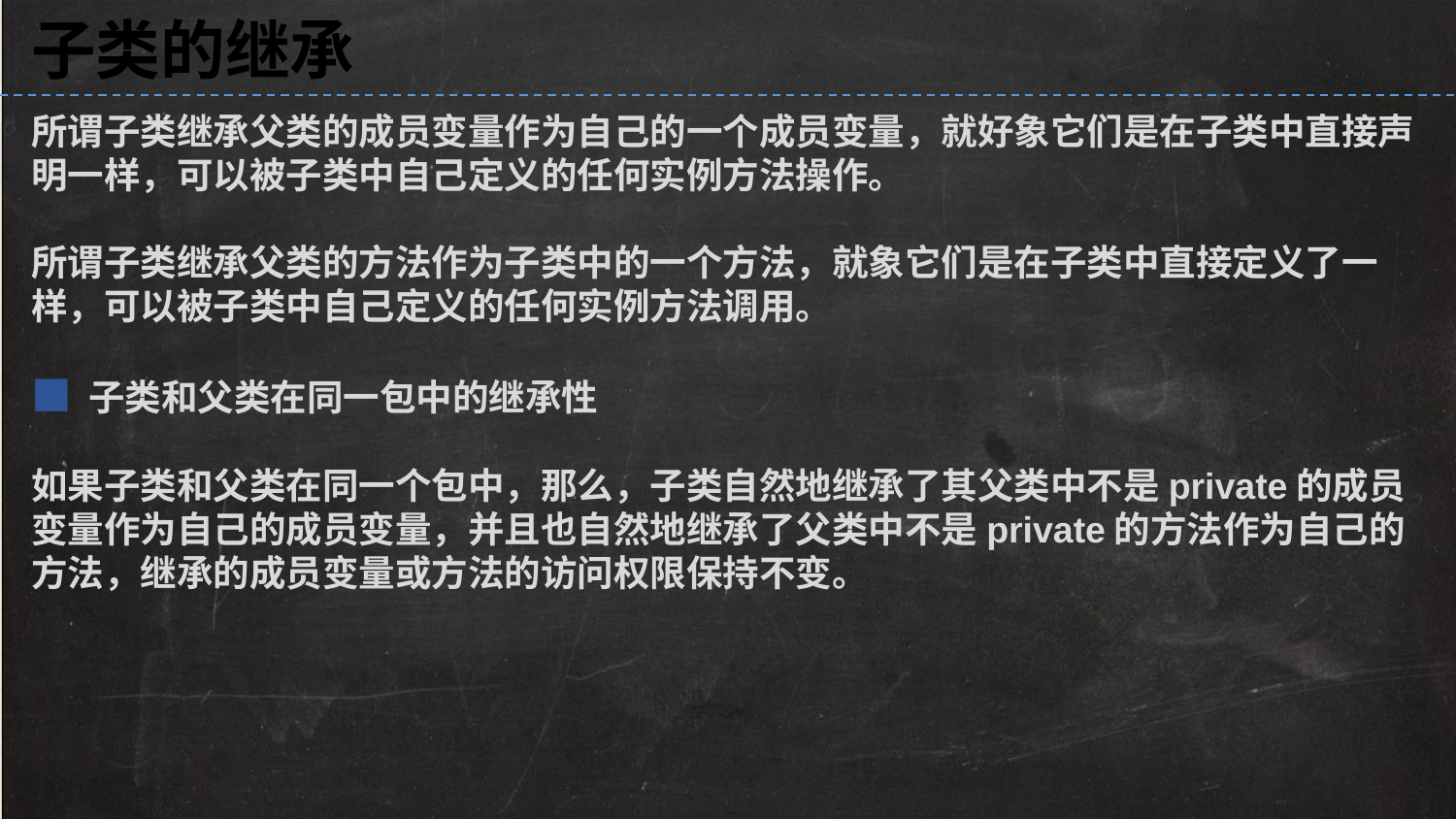

子类的继承
所谓子类继承父类的成员变量作为自己的一个成员变量，就好象它们是在子类中直接声明一样，可以被子类中自己定义的任何实例方法操作。

所谓子类继承父类的方法作为子类中的一个方法，就象它们是在子类中直接定义了一样，可以被子类中自己定义的任何实例方法调用。

■ 子类和父类在同一包中的继承性

如果子类和父类在同一个包中，那么，子类自然地继承了其父类中不是private的成员变量作为自己的成员变量，并且也自然地继承了父类中不是private的方法作为自己的方法，继承的成员变量或方法的访问权限保持不变。